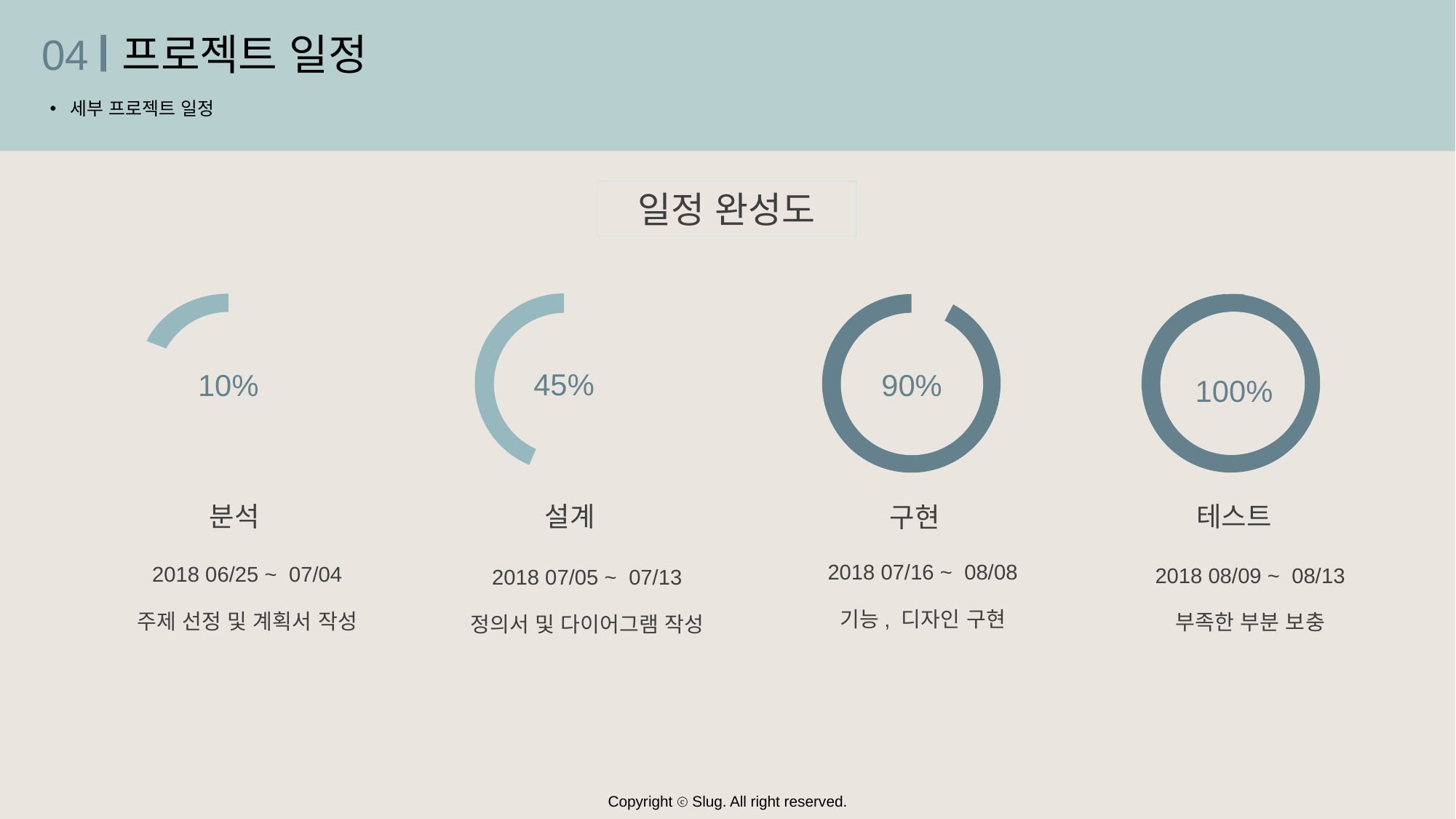

04
프로젝트 일정

세부 프로젝트 일정
일정 완성도

45%
10%
90%
90%
100%
분석
설계
테스트
구현
2018 07/16 ~  08/08

기능, 디자인 구현

2018 06/25 ~  07/04

주제 선정 및 계획서 작성
2018 08/09 ~  08/13

부족한 부분 보충
2018 07/05 ~  07/13

정의서 및 다이어그램 작성
Copyright ⓒ Slug. All right reserved.